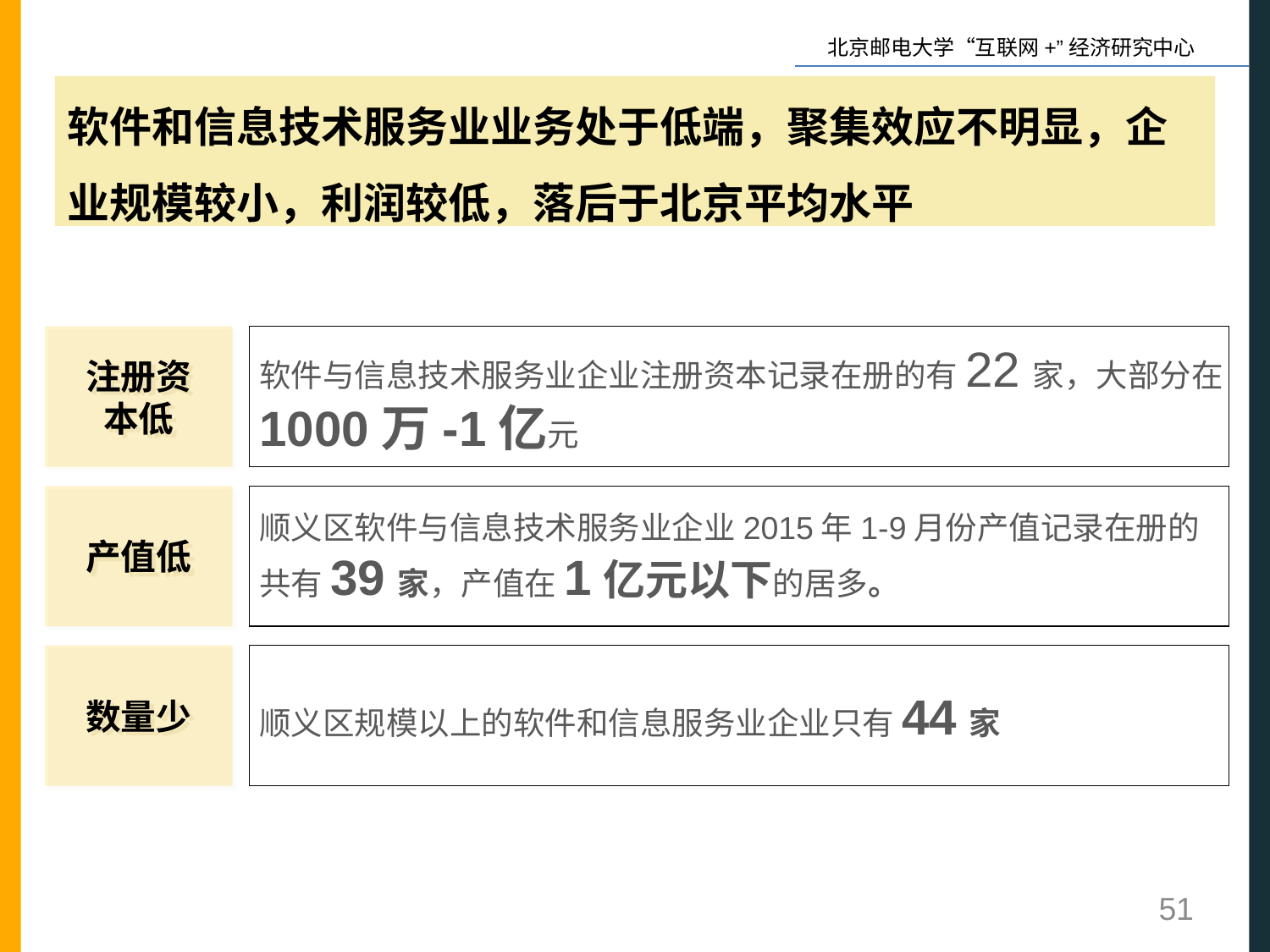

软件和信息技术服务业业务处于低端，聚集效应不明显，企业规模较小，利润较低，落后于北京平均水平
注册资
本低
软件与信息技术服务业企业注册资本记录在册的有22家，大部分在1000万-1亿元
产值低
顺义区软件与信息技术服务业企业2015年1-9月份产值记录在册的共有39家，产值在1亿元以下的居多。
数量少
顺义区规模以上的软件和信息服务业企业只有44家
51